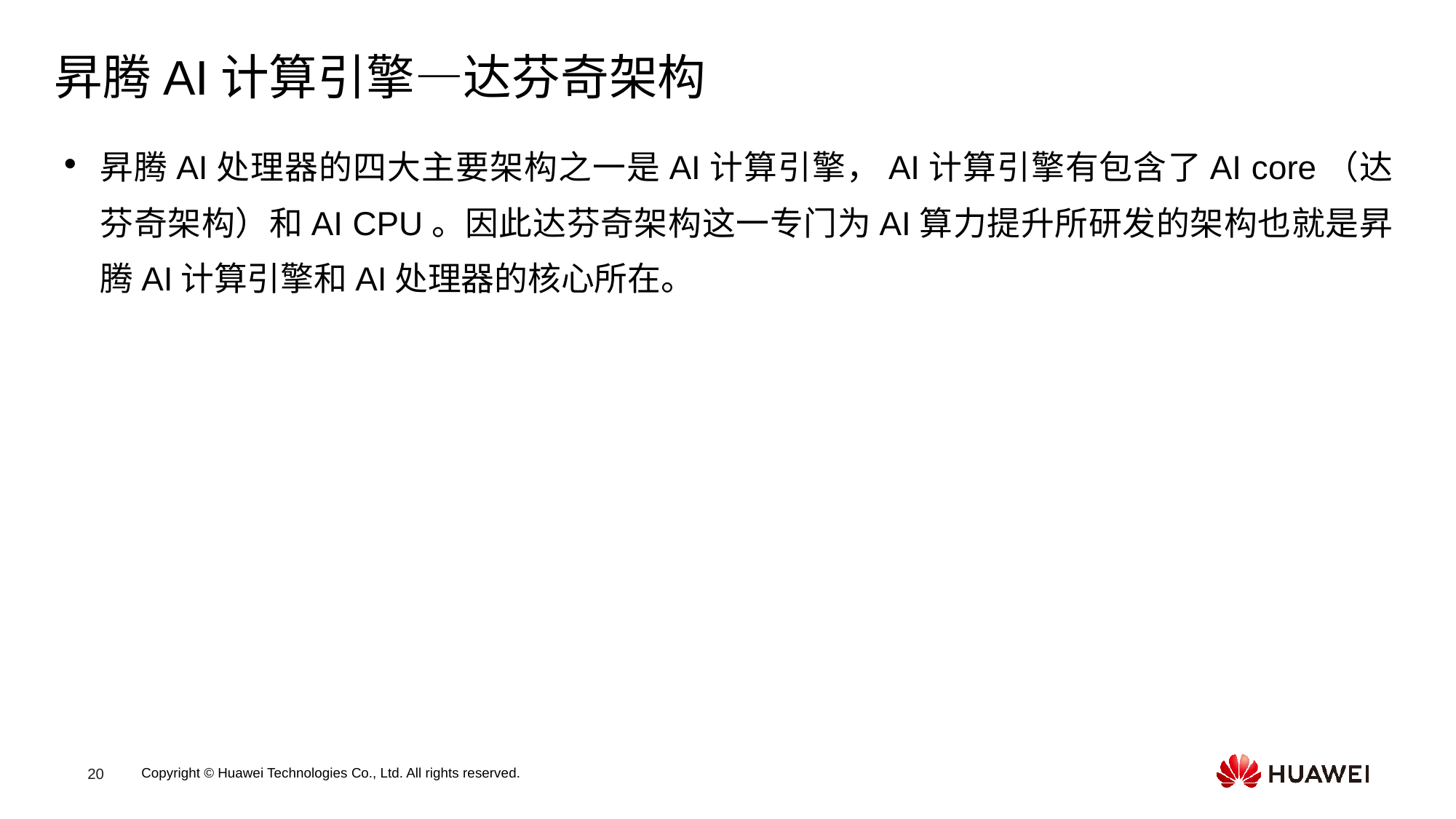

# 昇腾AI计算引擎—达芬奇架构
昇腾AI处理器的四大主要架构之一是AI计算引擎，AI计算引擎有包含了AI core（达芬奇架构）和AI CPU。因此达芬奇架构这一专门为AI算力提升所研发的架构也就是昇腾AI计算引擎和AI处理器的核心所在。